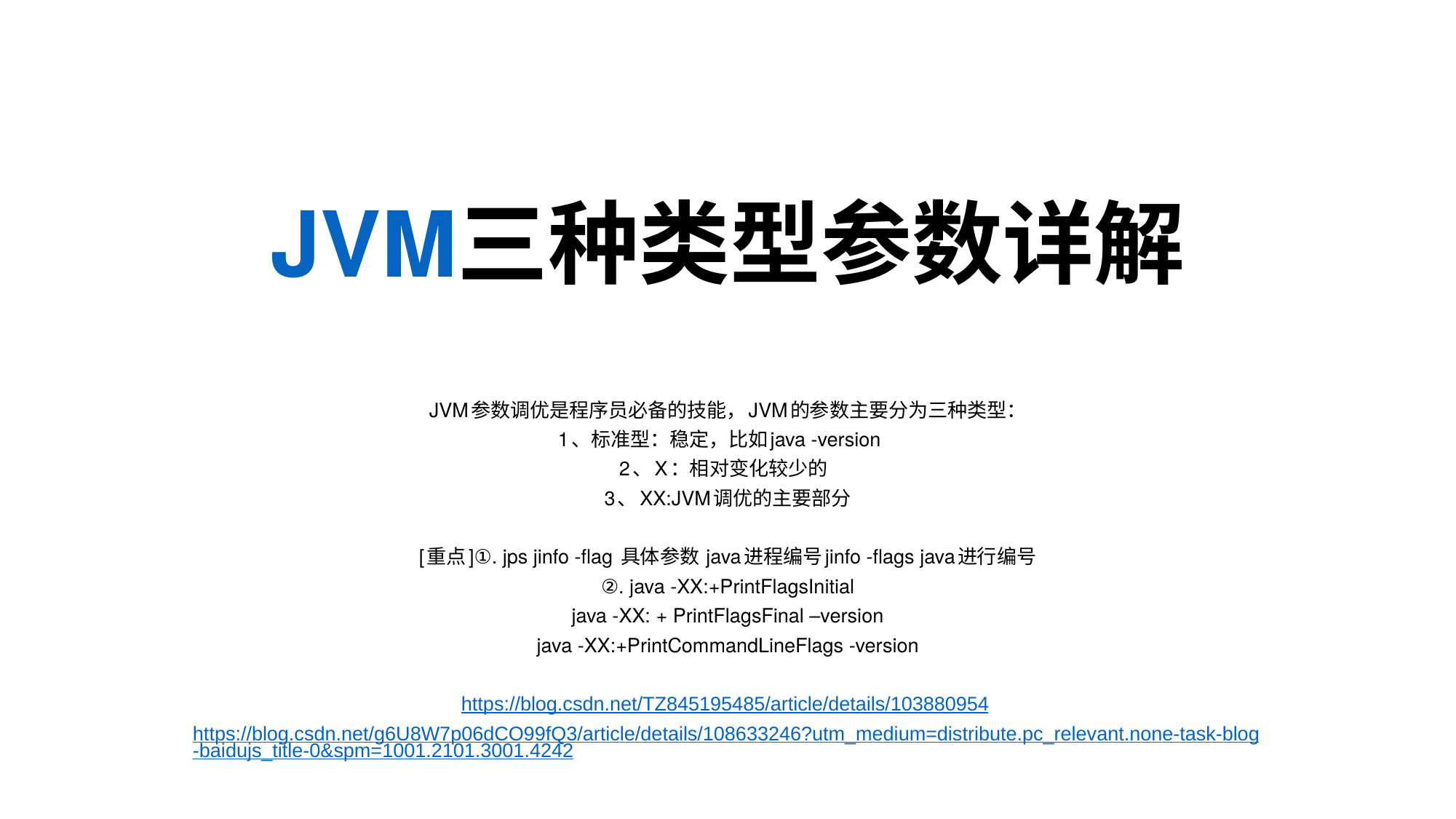

# JVM三种类型参数详解
JVM参数调优是程序员必备的技能，JVM的参数主要分为三种类型：
1、标准型：稳定，比如java -version
2、X：相对变化较少的
3、XX:JVM调优的主要部分

[重点]①. jps jinfo -flag 具体参数 java进程编号jinfo -flags java进行编号
②. java -XX:+PrintFlagsInitial
java -XX: + PrintFlagsFinal –version
java -XX:+PrintCommandLineFlags -version

https://blog.csdn.net/TZ845195485/article/details/103880954
https://blog.csdn.net/g6U8W7p06dCO99fQ3/article/details/108633246?utm_medium=distribute.pc_relevant.none-task-blog-baidujs_title-0&spm=1001.2101.3001.4242